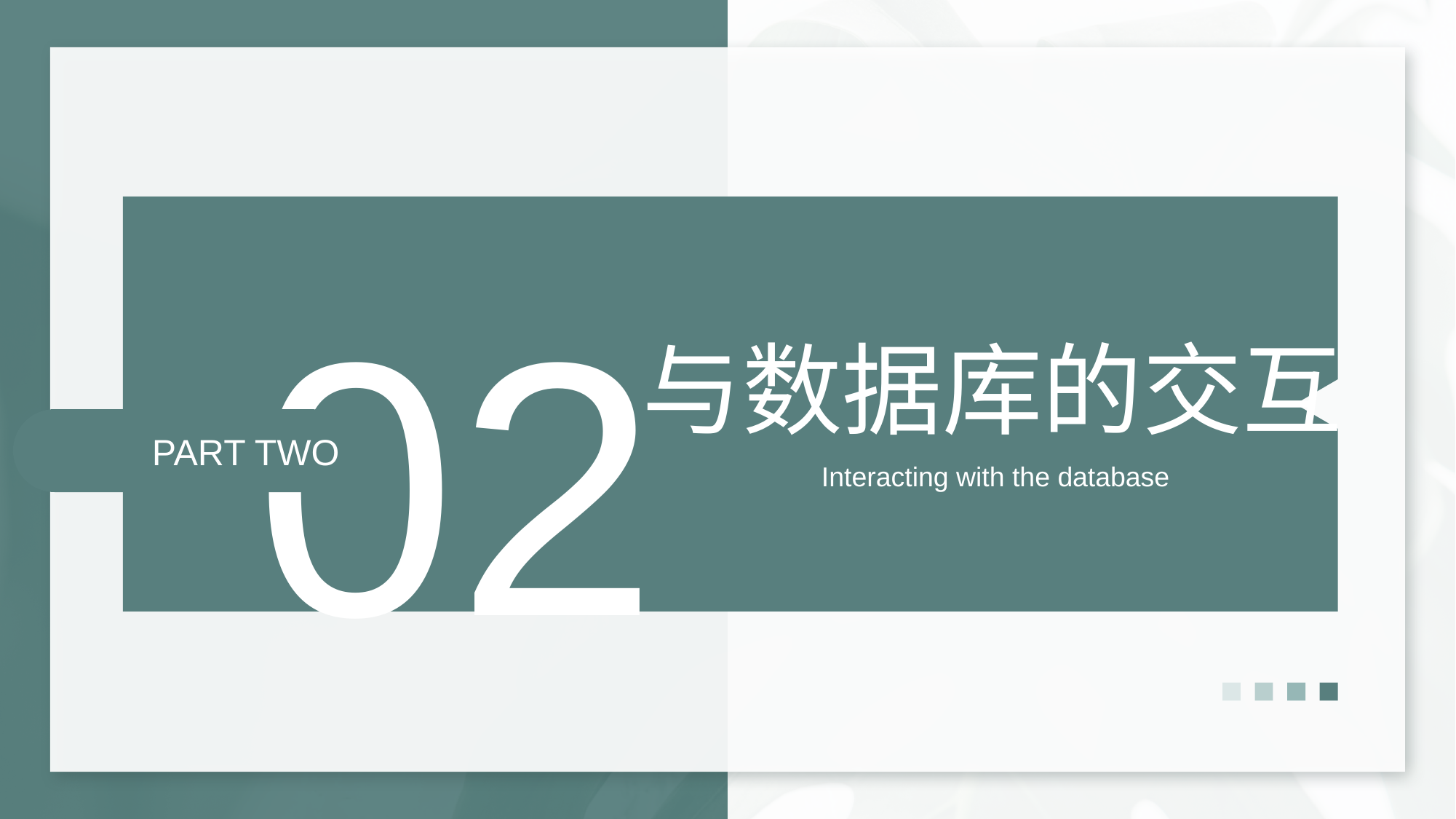

02
与数据库的交互

Interacting with the database

PART TWO